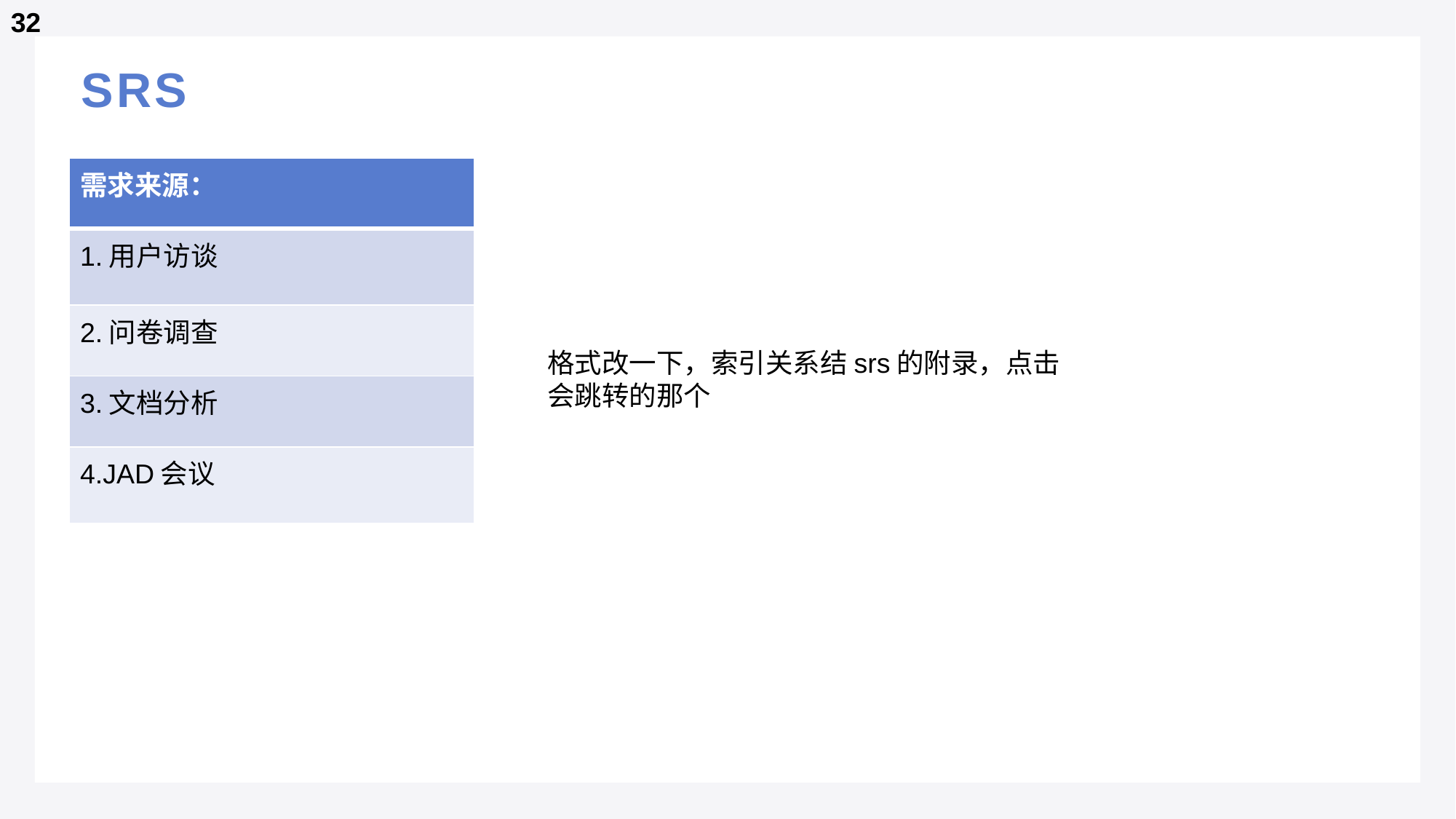

32
# SRS
权力
1.深入用户群体，用户沟通
2.协助、引导用户做出决策
3.作为开发组和用户之间的桥梁
| 需求来源： |
| --- |
| 1.用户访谈 |
| 2.问卷调查 |
| 3.文档分析 |
| 4.JAD会议 |
权力
1.提出对项目功能的意见
2.提出对原型设计的意见
3.提出所需要的需求
格式改一下，索引关系结srs的附录，点击会跳转的那个